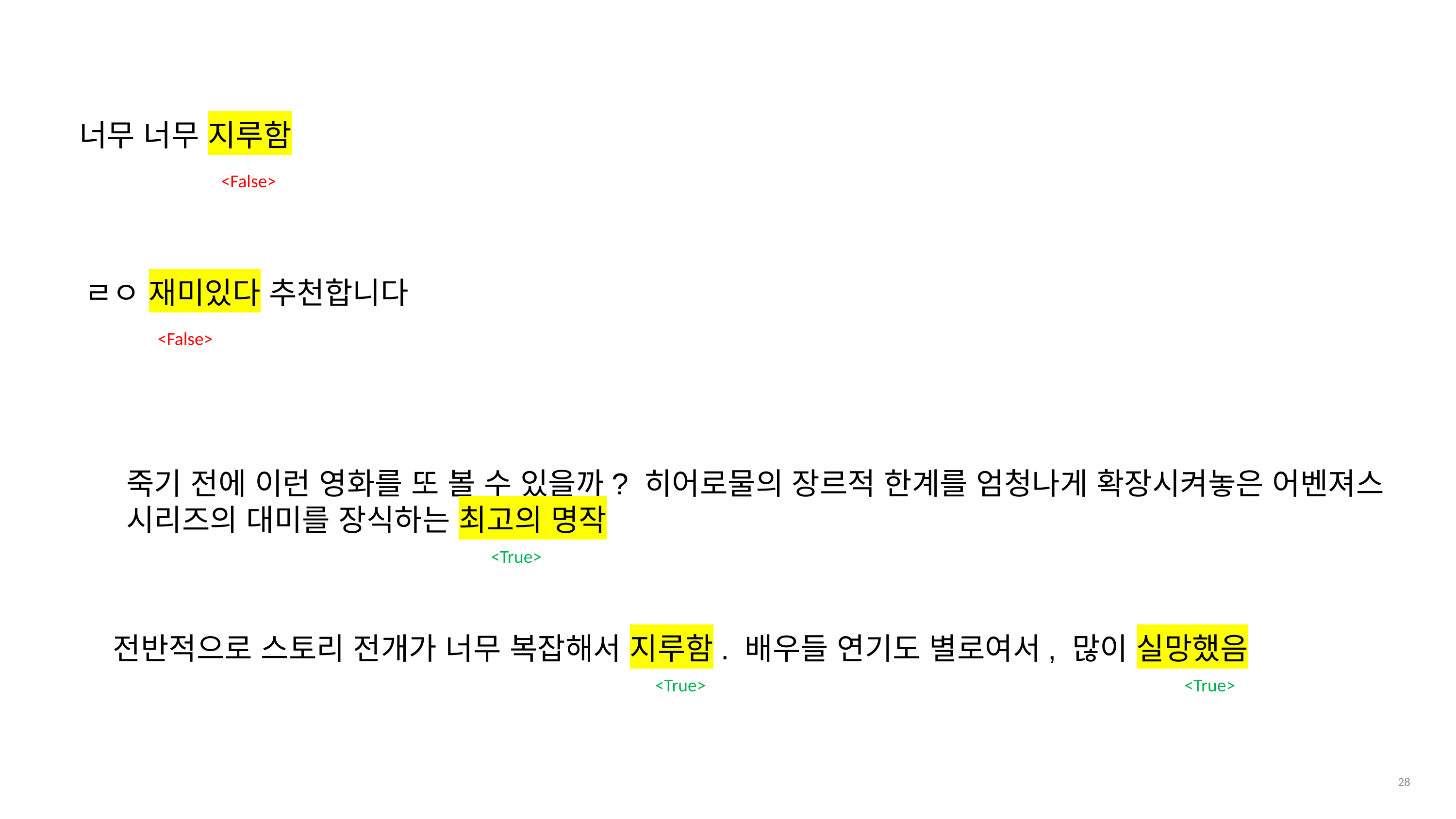

너무 너무 지루함
<False>
ㄹㅇ 재미있다 추천합니다
<False>
죽기 전에 이런 영화를 또 볼 수 있을까? 히어로물의 장르적 한계를 엄청나게 확장시켜놓은 어벤져스
시리즈의 대미를 장식하는 최고의 명작
<True>
전반적으로 스토리 전개가 너무 복잡해서 지루함. 배우들 연기도 별로여서, 많이 실망했음
<True>
<True>
28